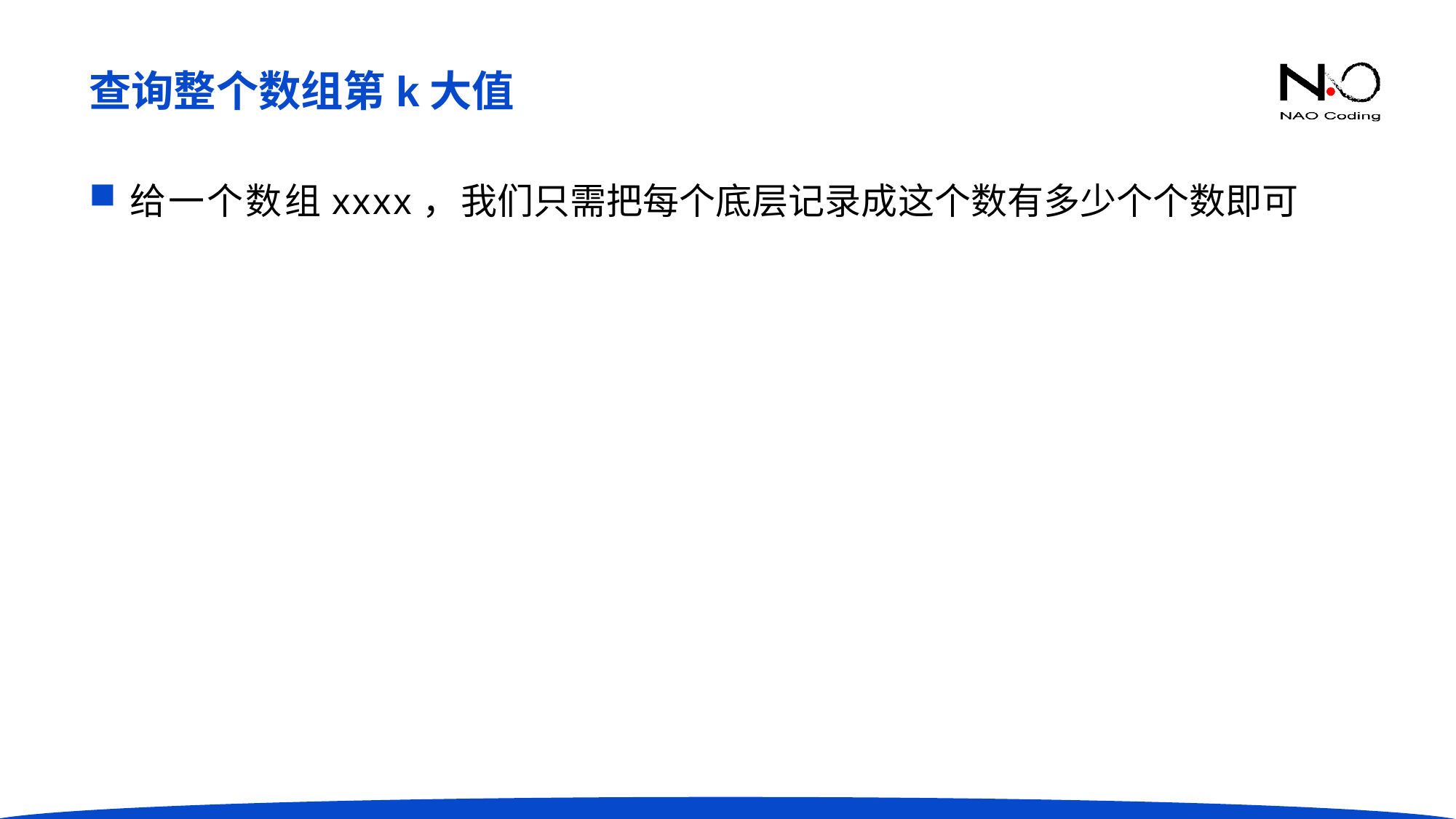

查询整个数组第k大值
给一个数组xxxx，我们只需把每个底层记录成这个数有多少个个数即可